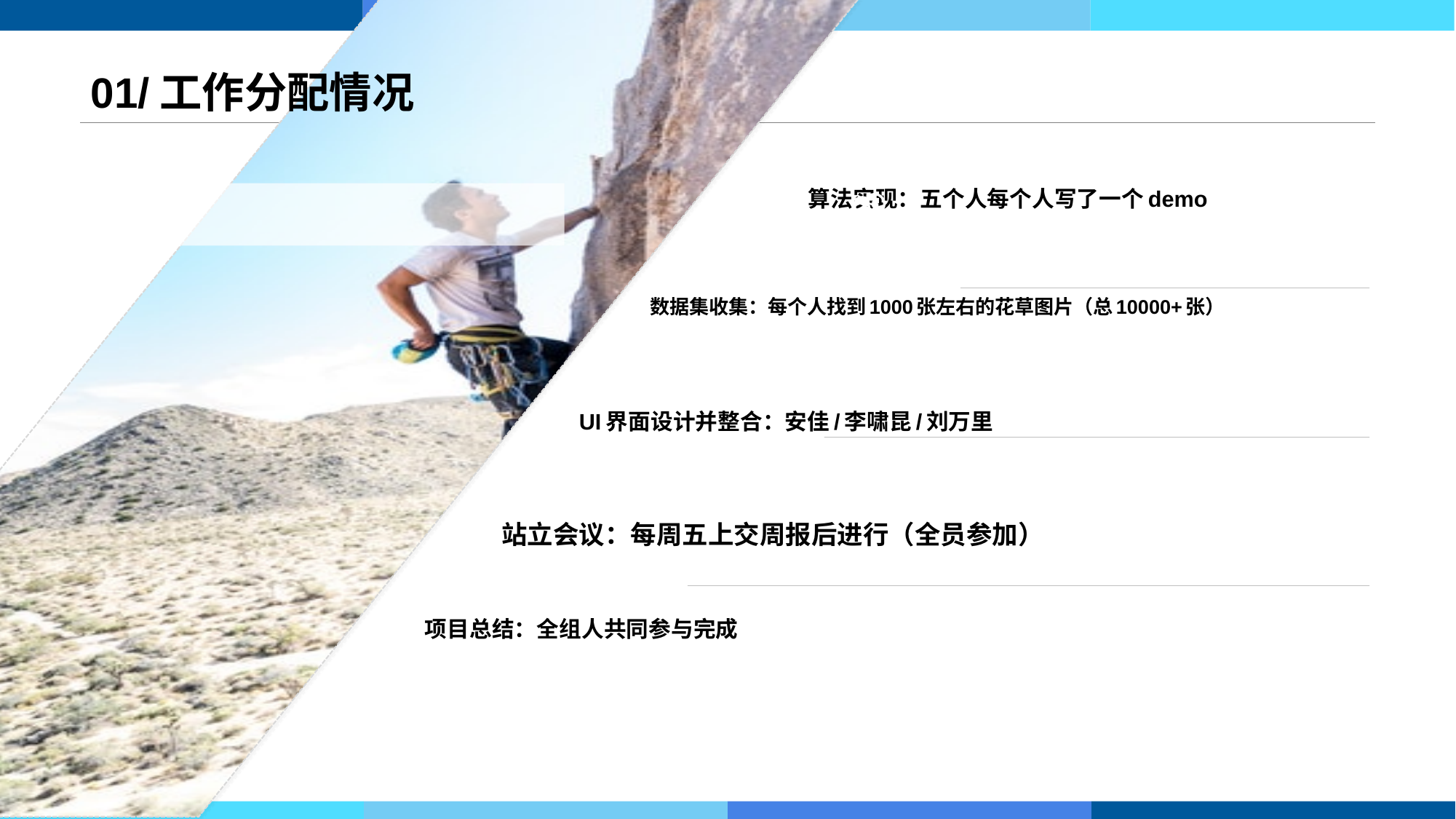

# 01/工作分配情况
算法实现：五个人每个人写了一个demo

数据集收集：每个人找到1000张左右的花草图片（总10000+张）

UI界面设计并整合：安佳/李啸昆/刘万里

站立会议：每周五上交周报后进行（全员参加）
项目总结：全组人共同参与完成